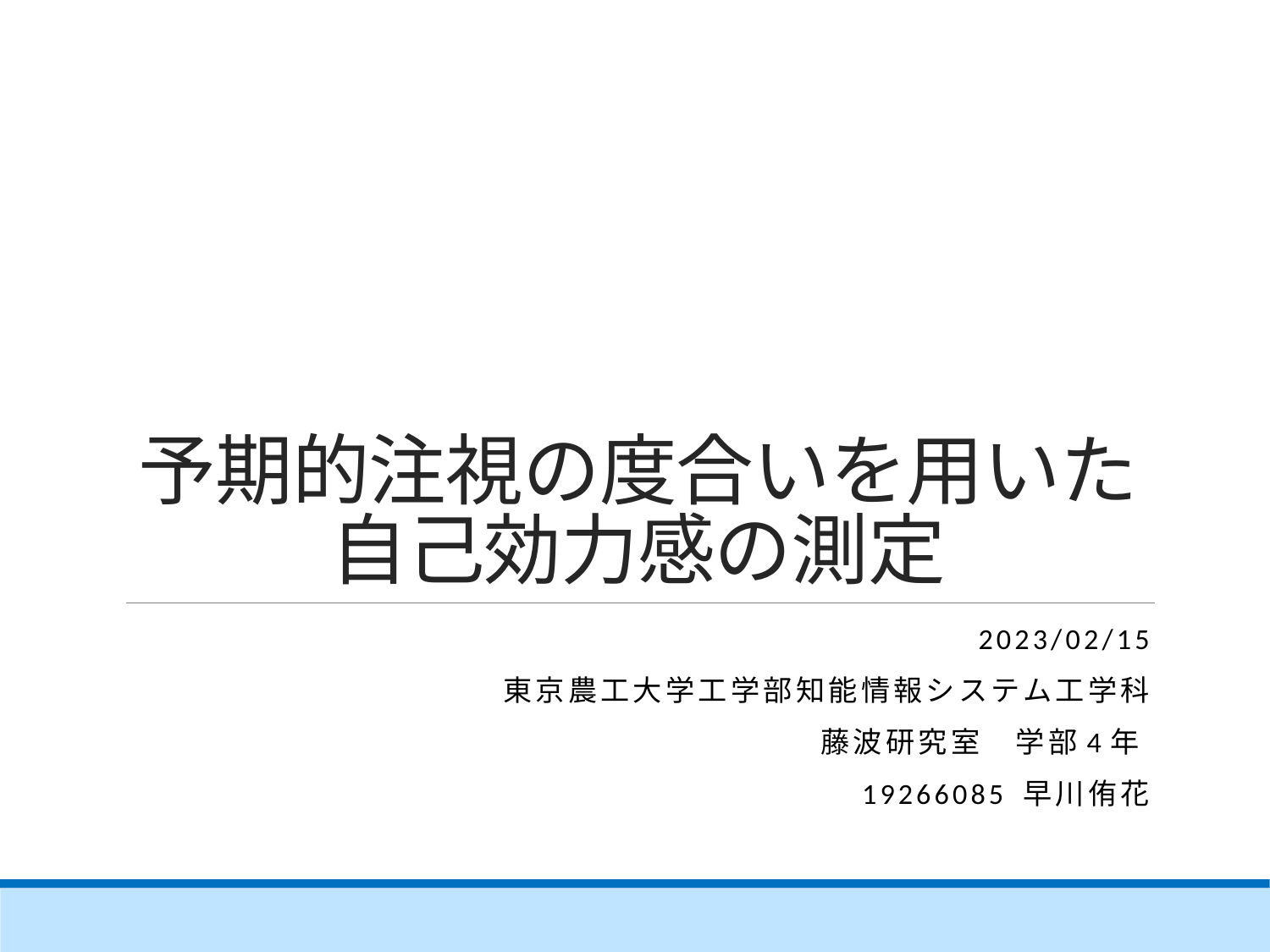

# 予期的注視の度合いを用いた 自己効力感の測定
2023/02/15
東京農工大学工学部知能情報システム工学科
藤波研究室　学部4年
19266085 早川侑花